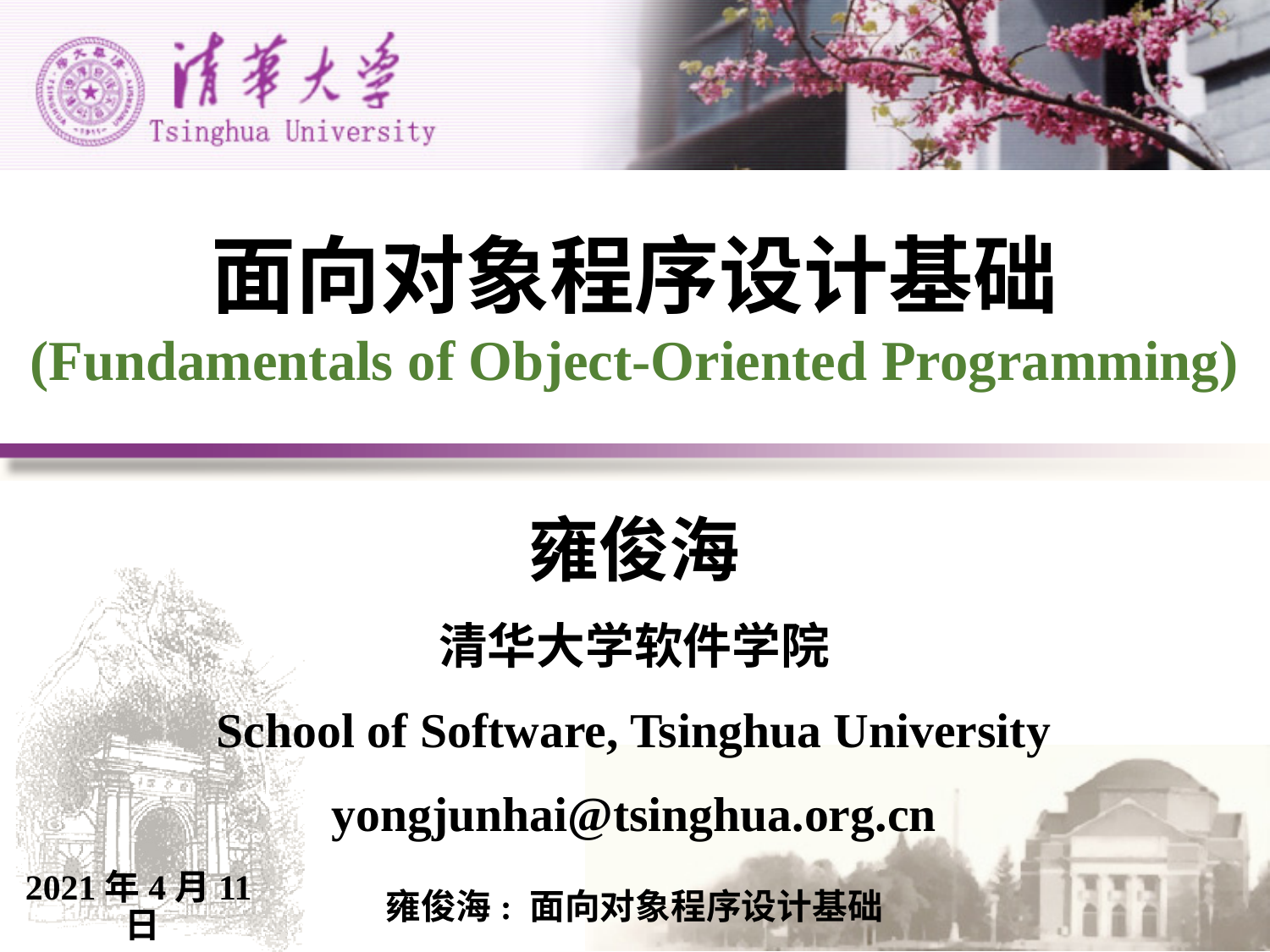

# 面向对象程序设计基础 (Fundamentals of Object-Oriented Programming)
雍俊海
清华大学软件学院
School of Software, Tsinghua University
yongjunhai@tsinghua.org.cn
2021年4月11日
雍俊海: 面向对象程序设计基础